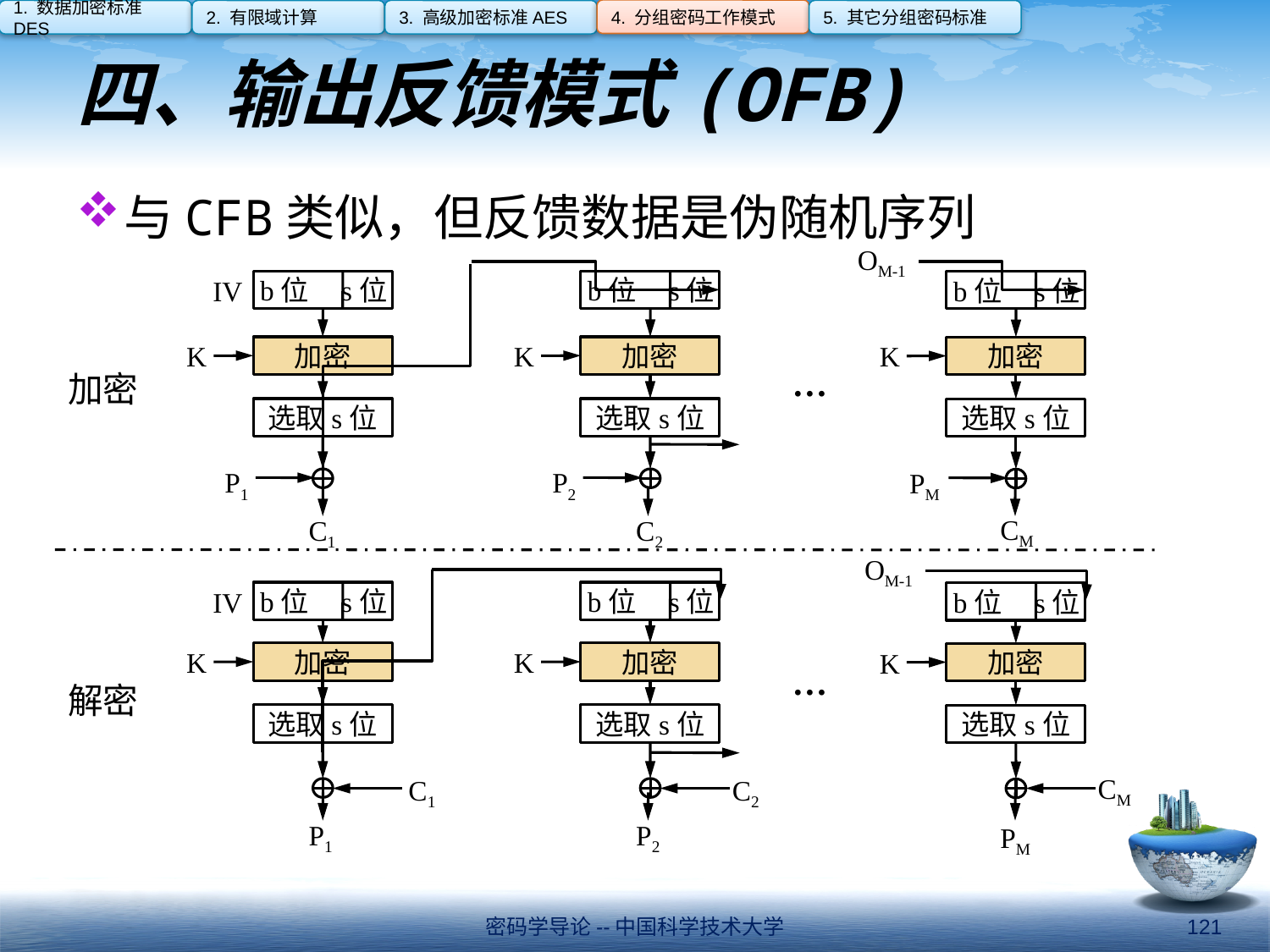

4. 分组密码工作模式
1. 数据加密标准DES
2. 有限域计算
3. 高级加密标准AES
5. 其它分组密码标准
# 四、输出反馈模式(OFB)
与CFB类似，但反馈数据是伪随机序列

OM-1
IV
b位    s位
b位    s位
b位    s位
K
K
K
加密
加密
加密
…
加密
选取s位
选取s位
选取s位
P2
P1
PM

CM
C1
C2
OM-1
IV
b位    s位
b位    s位
b位    s位
K
K
K
加密
加密
加密
…
解密
选取s位
选取s位
选取s位
CM
C1
C2

P1
P2
PM
密码学导论--中国科学技术大学
121